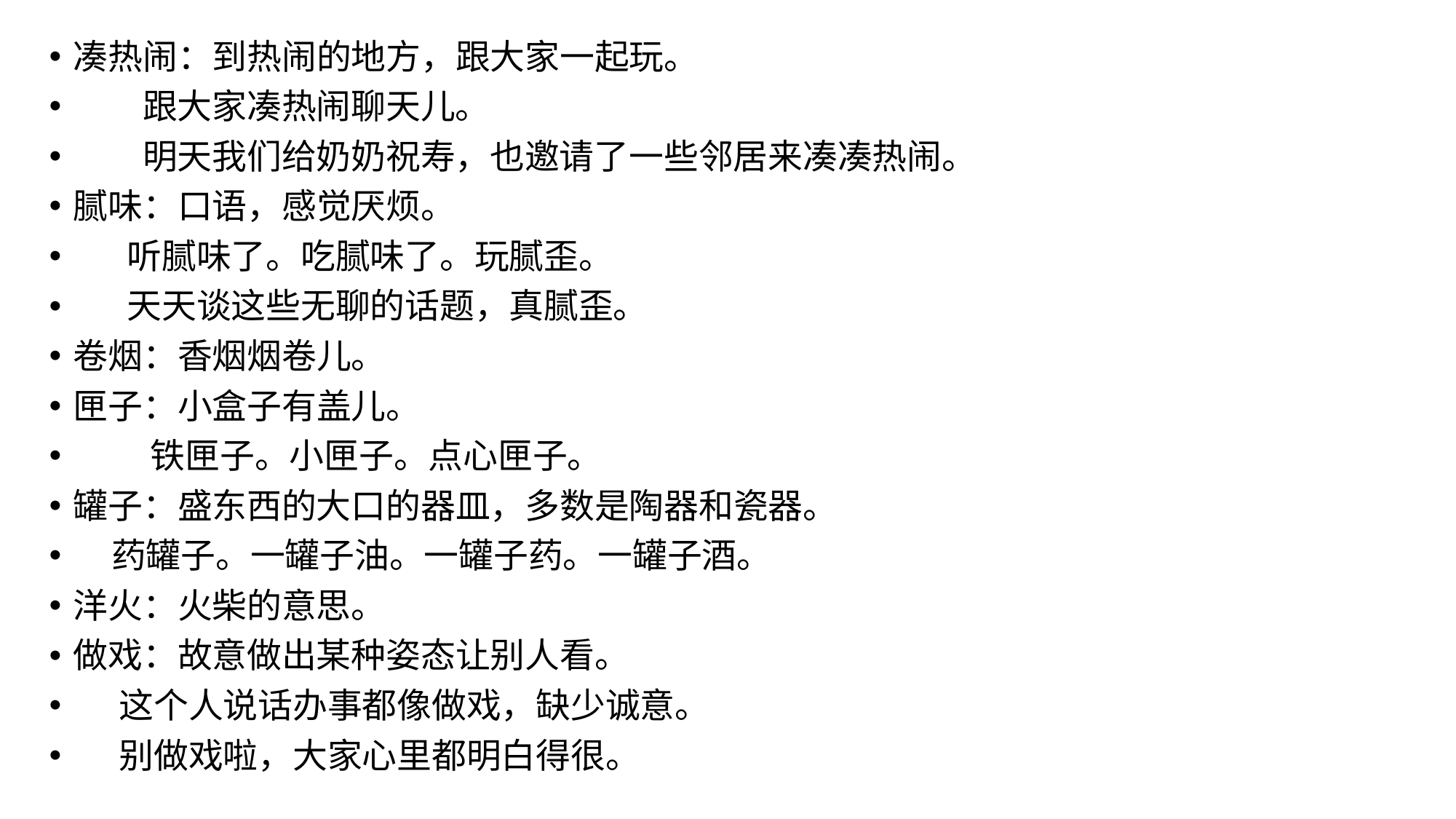

凑热闹：到热闹的地方，跟大家一起玩。
        跟大家凑热闹聊天儿。
        明天我们给奶奶祝寿，也邀请了一些邻居来凑凑热闹。
腻味：口语，感觉厌烦。
      听腻味了。吃腻味了。玩腻歪。
      天天谈这些无聊的话题，真腻歪。
卷烟：香烟烟卷儿。
匣子：小盒子有盖儿。
         铁匣子。小匣子。点心匣子。
罐子：盛东西的大口的器皿，多数是陶器和瓷器。
    药罐子。一罐子油。一罐子药。一罐子酒。
洋火：火柴的意思。
做戏：故意做出某种姿态让别人看。
     这个人说话办事都像做戏，缺少诚意。
     别做戏啦，大家心里都明白得很。
#